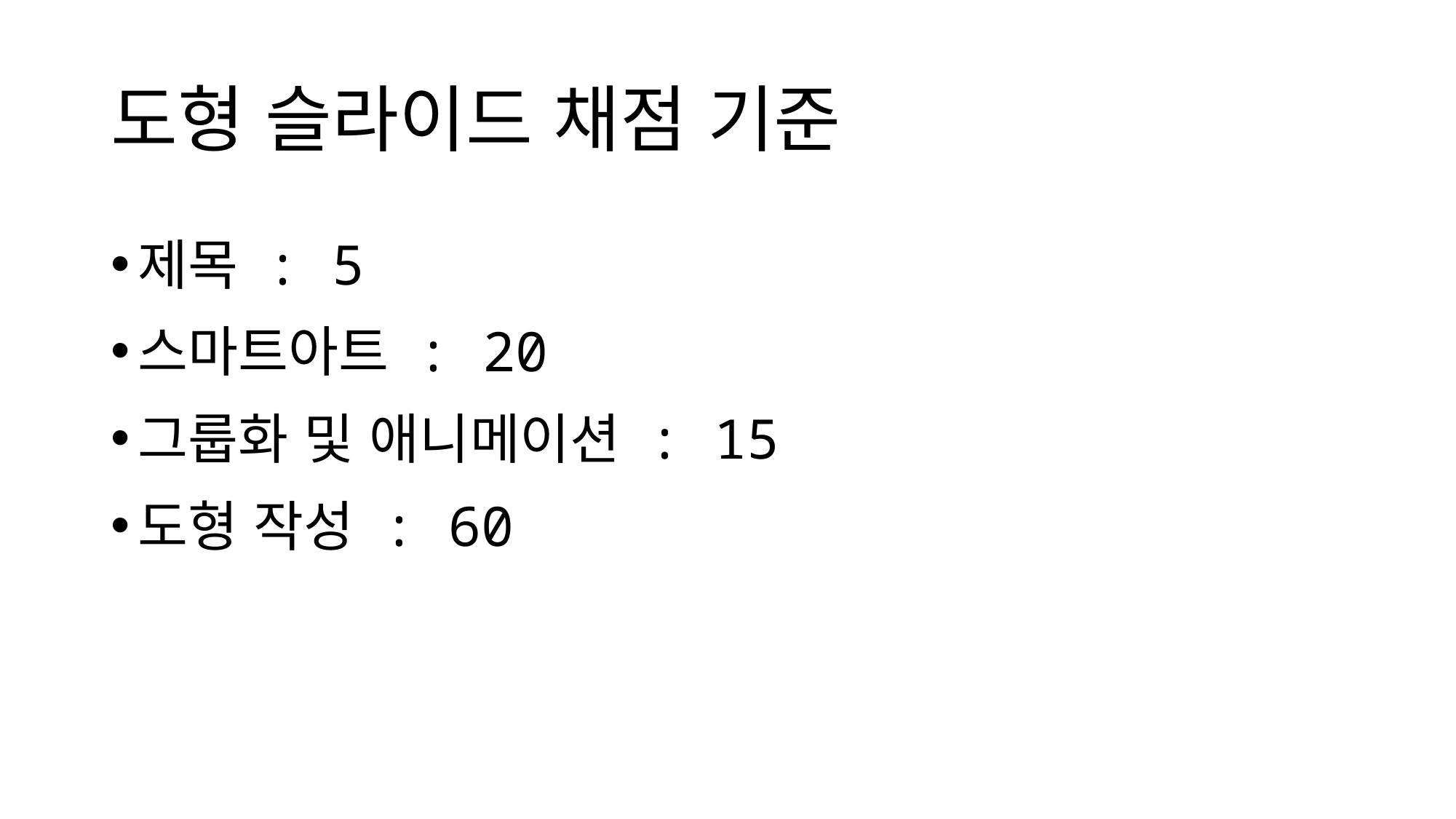

# 도형 슬라이드 채점 기준
제목 : 5
스마트아트 : 20
그룹화 및 애니메이션 : 15
도형 작성 : 60